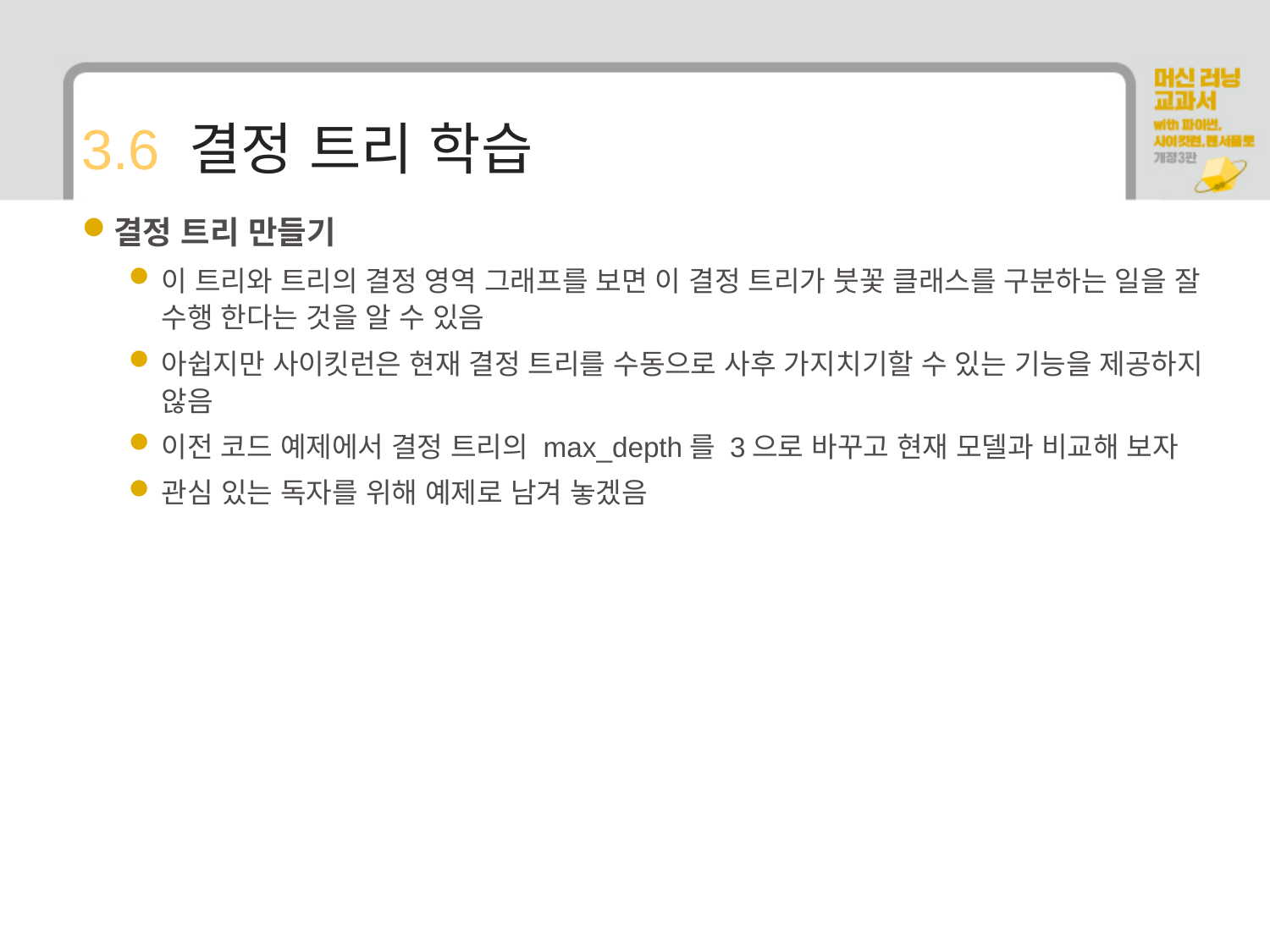

# 3.6 결정 트리 학습
결정 트리 만들기
이 트리와 트리의 결정 영역 그래프를 보면 이 결정 트리가 붓꽃 클래스를 구분하는 일을 잘 수행 한다는 것을 알 수 있음
아쉽지만 사이킷런은 현재 결정 트리를 수동으로 사후 가지치기할 수 있는 기능을 제공하지 않음
이전 코드 예제에서 결정 트리의 max_depth를 3으로 바꾸고 현재 모델과 비교해 보자
관심 있는 독자를 위해 예제로 남겨 놓겠음